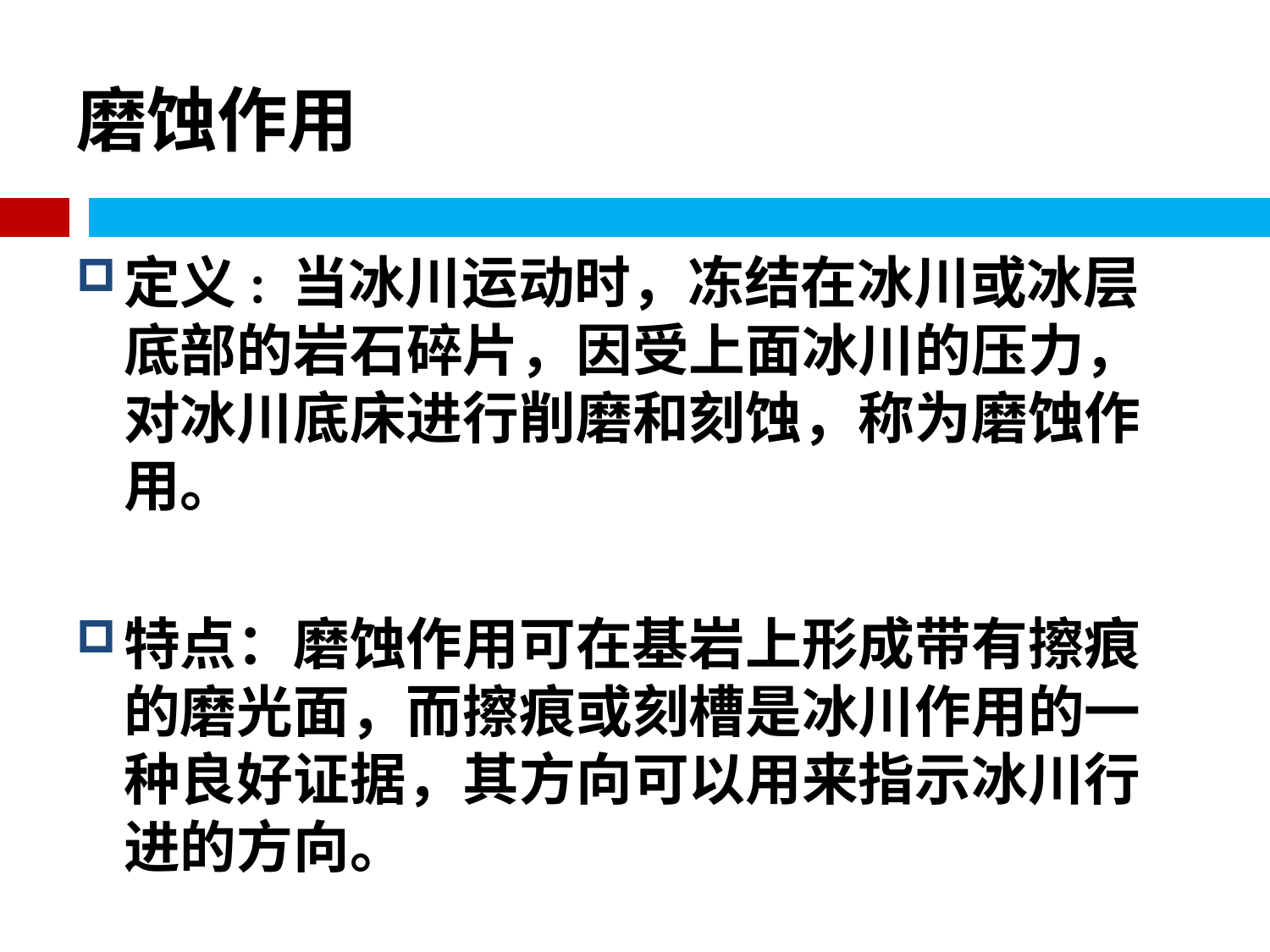

# 磨蚀作用
定义: 当冰川运动时，冻结在冰川或冰层底部的岩石碎片，因受上面冰川的压力，对冰川底床进行削磨和刻蚀，称为磨蚀作用。

特点：磨蚀作用可在基岩上形成带有擦痕的磨光面，而擦痕或刻槽是冰川作用的一种良好证据，其方向可以用来指示冰川行进的方向。